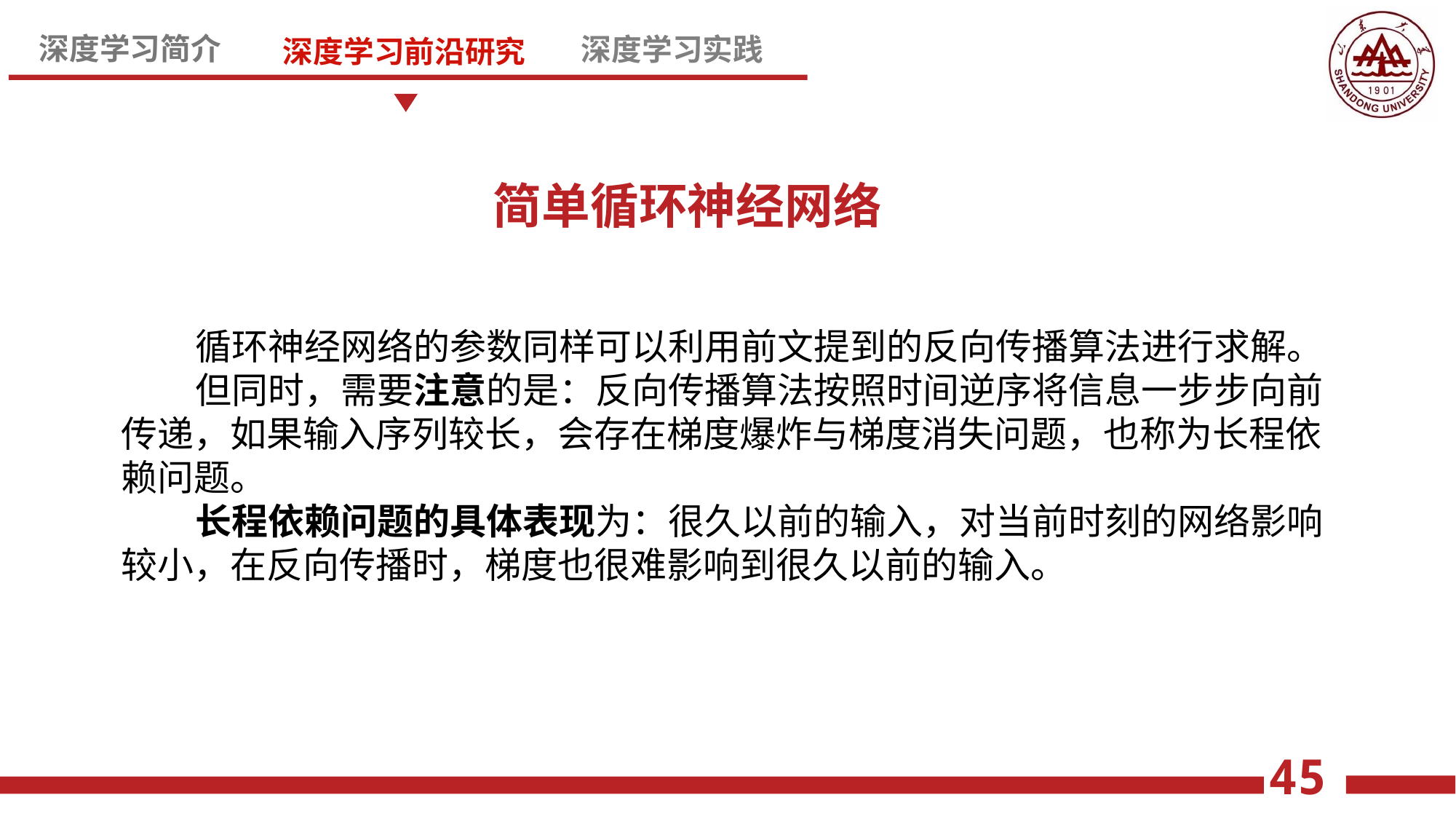

简单循环神经网络
        循环神经网络的参数同样可以利用前文提到的反向传播算法进行求解。
        但同时，需要注意的是：反向传播算法按照时间逆序将信息一步步向前传递，如果输入序列较长，会存在梯度爆炸与梯度消失问题，也称为长程依赖问题。
        长程依赖问题的具体表现为：很久以前的输入，对当前时刻的网络影响较小，在反向传播时，梯度也很难影响到很久以前的输入。